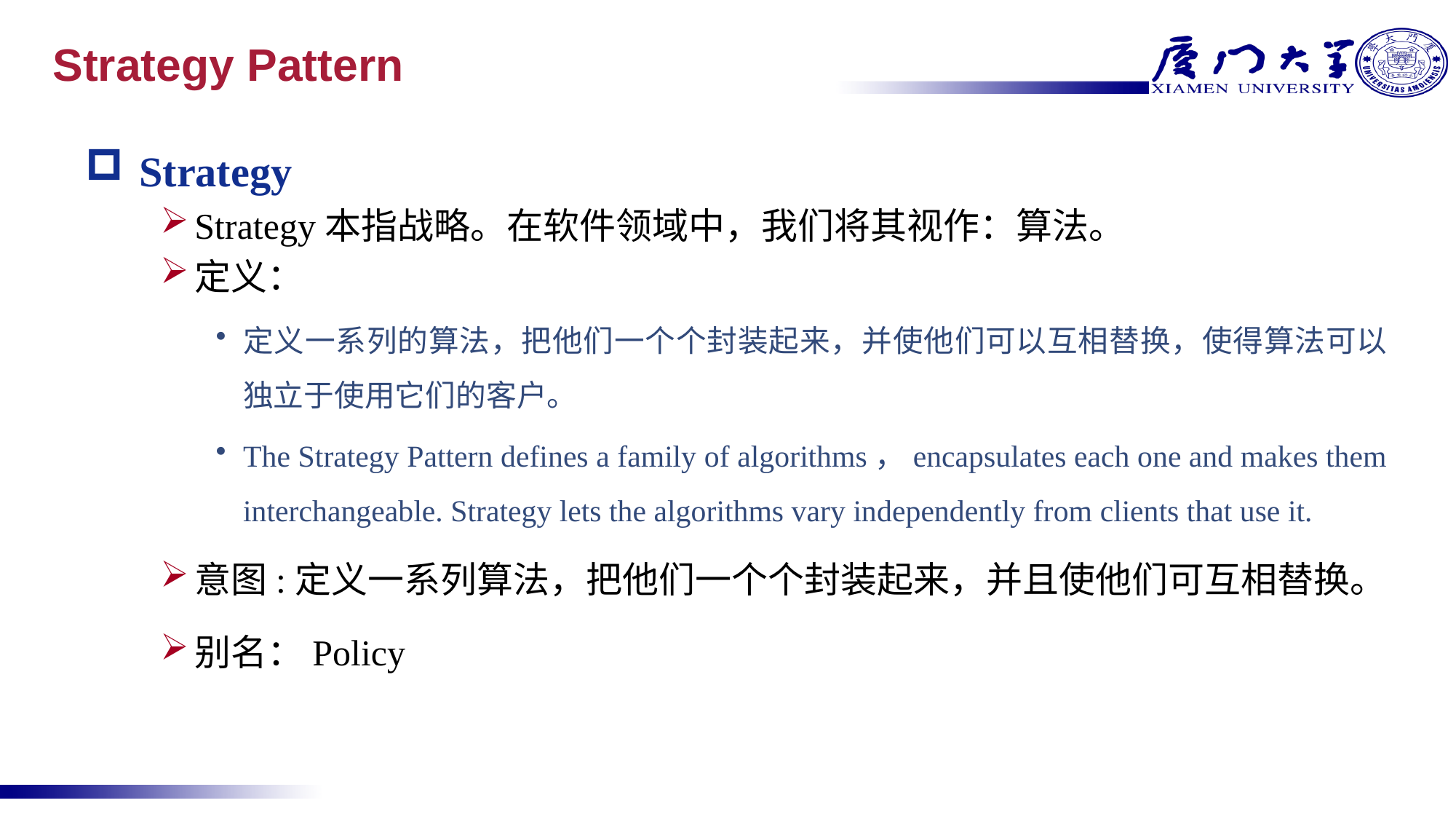

# Strategy Pattern
Strategy
Strategy本指战略。在软件领域中，我们将其视作：算法。
定义：
定义一系列的算法，把他们一个个封装起来，并使他们可以互相替换，使得算法可以独立于使用它们的客户。
The Strategy Pattern defines a family of algorithms，encapsulates each one and makes them interchangeable. Strategy lets the algorithms vary independently from clients that use it.
意图:定义一系列算法，把他们一个个封装起来，并且使他们可互相替换。
别名：Policy